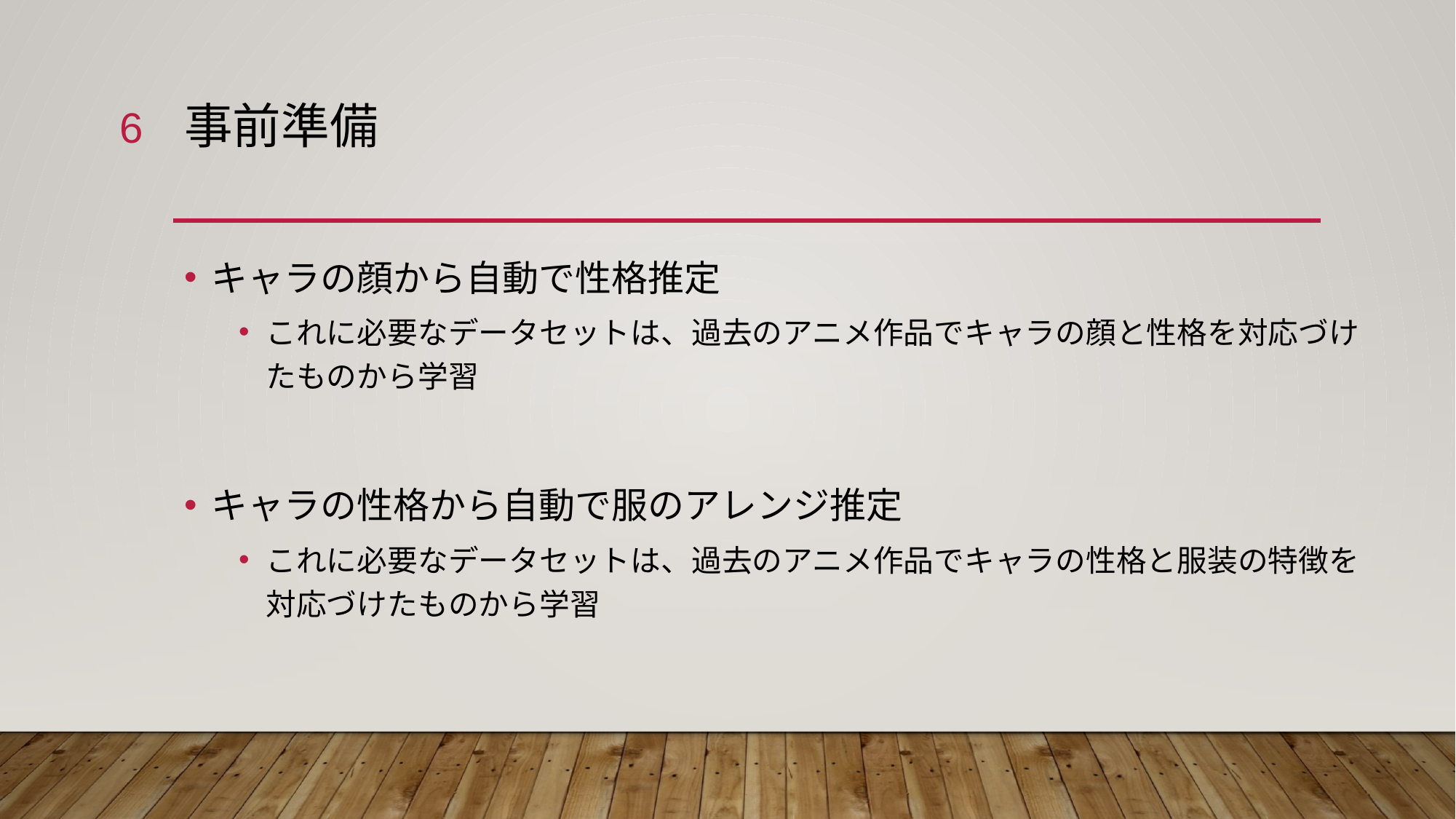

6
# 事前準備
キャラの顔から自動で性格推定
これに必要なデータセットは、過去のアニメ作品でキャラの顔と性格を対応づけたものから学習

キャラの性格から自動で服のアレンジ推定
これに必要なデータセットは、過去のアニメ作品でキャラの性格と服装の特徴を対応づけたものから学習